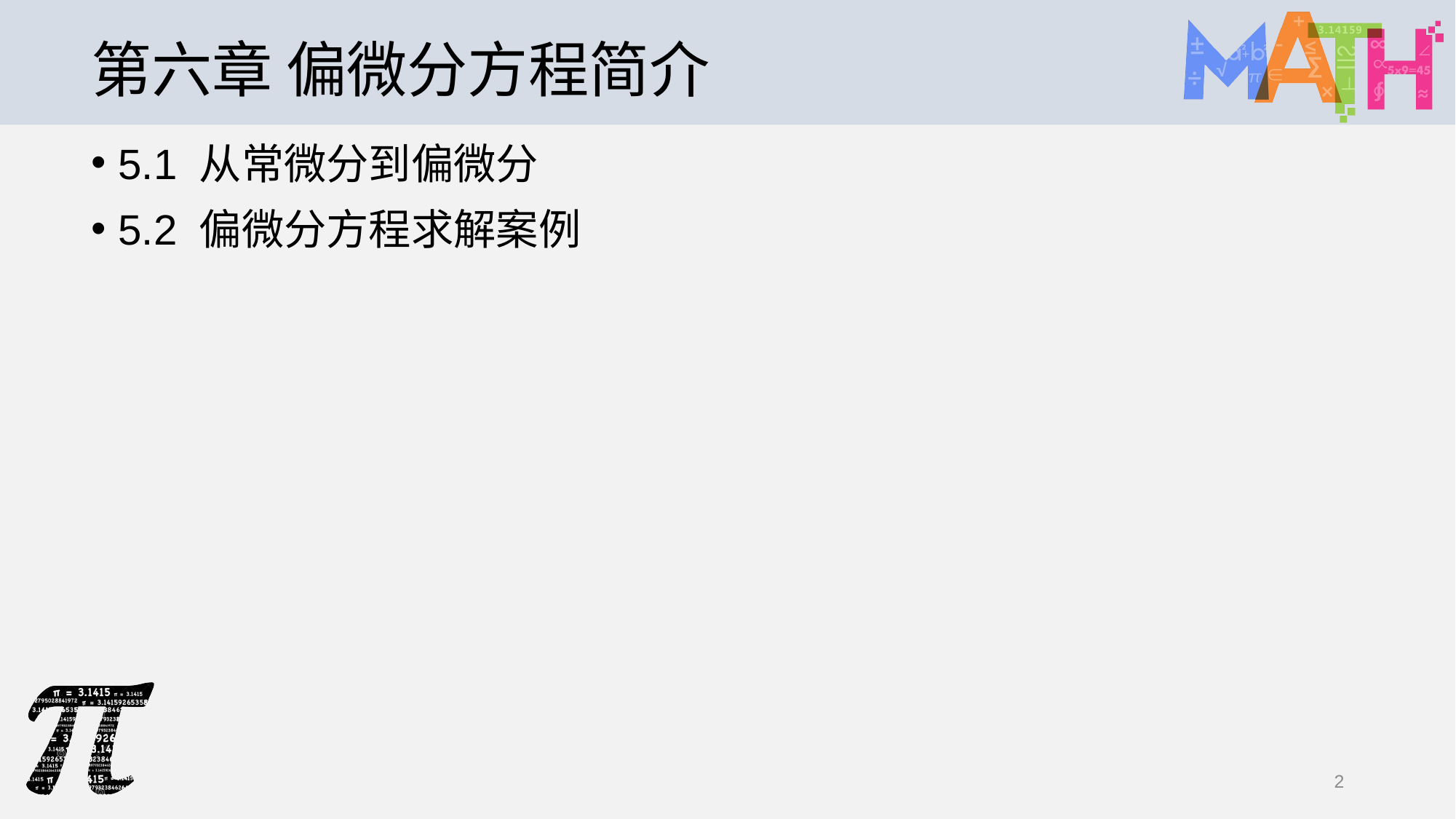

# 第六章 偏微分方程简介
5.1 从常微分到偏微分
5.2 偏微分方程求解案例
2